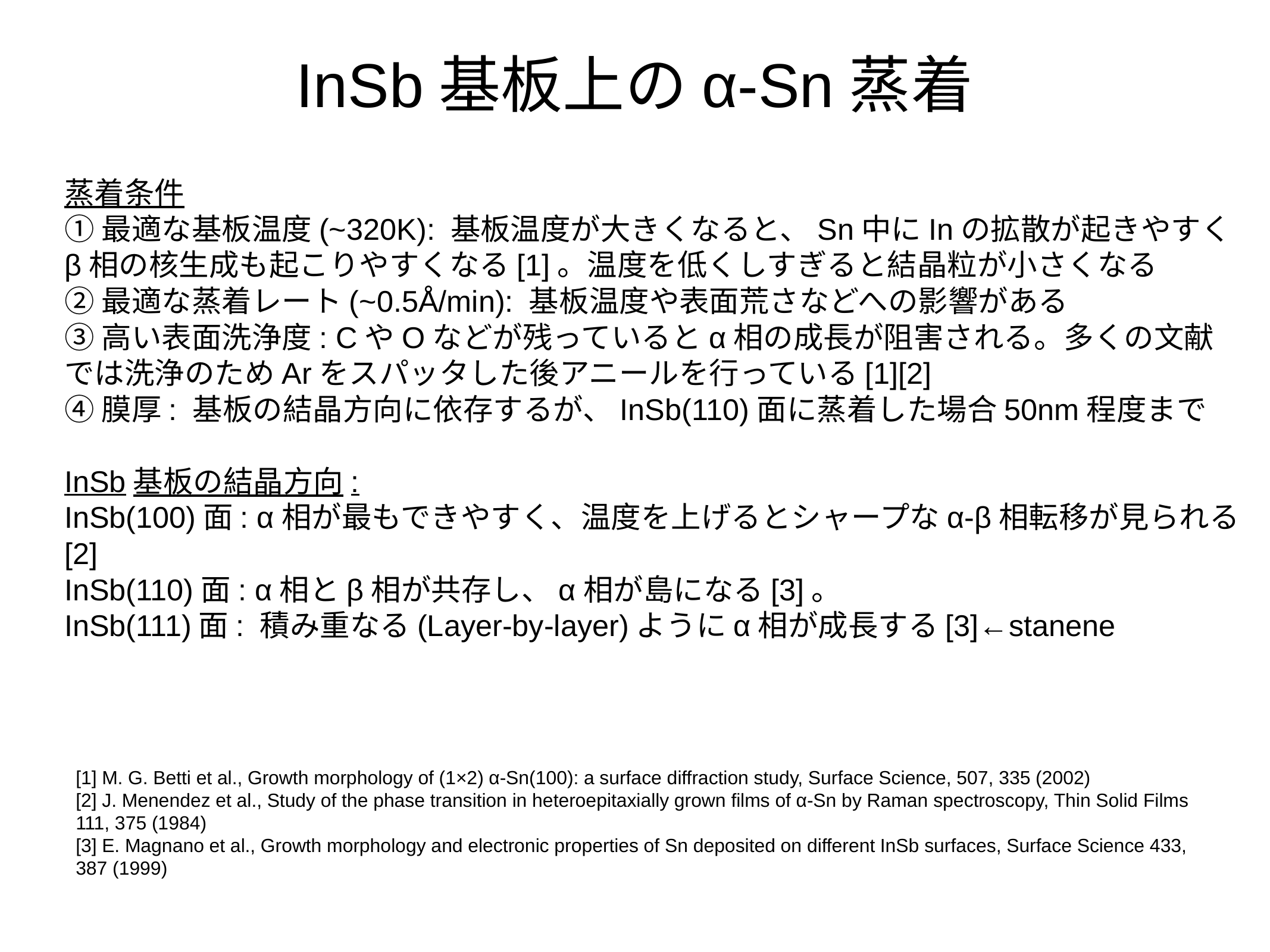

# InSb基板上のα-Sn蒸着
蒸着条件
①最適な基板温度(~320K): 基板温度が大きくなると、Sn中にInの拡散が起きやすくβ相の核生成も起こりやすくなる[1]。温度を低くしすぎると結晶粒が小さくなる
②最適な蒸着レート(~0.5Å/min): 基板温度や表面荒さなどへの影響がある
③高い表面洗浄度: CやOなどが残っているとα相の成長が阻害される。多くの文献では洗浄のためArをスパッタした後アニールを行っている[1][2]
④膜厚: 基板の結晶方向に依存するが、InSb(110)面に蒸着した場合50nm程度まで

InSb基板の結晶方向:
InSb(100)面: α相が最もできやすく、温度を上げるとシャープなα-β相転移が見られる[2]
InSb(110)面: α相とβ相が共存し、α相が島になる[3]。
InSb(111)面: 積み重なる(Layer-by-layer)ようにα相が成長する[3]←stanene
[1] M. G. Betti et al., Growth morphology of (1×2) α-Sn(100): a surface diffraction study, Surface Science, 507, 335 (2002)
[2] J. Menendez et al., Study of the phase transition in heteroepitaxially grown films of α-Sn by Raman spectroscopy, Thin Solid Films 111, 375 (1984)
[3] E. Magnano et al., Growth morphology and electronic properties of Sn deposited on different InSb surfaces, Surface Science 433, 387 (1999)